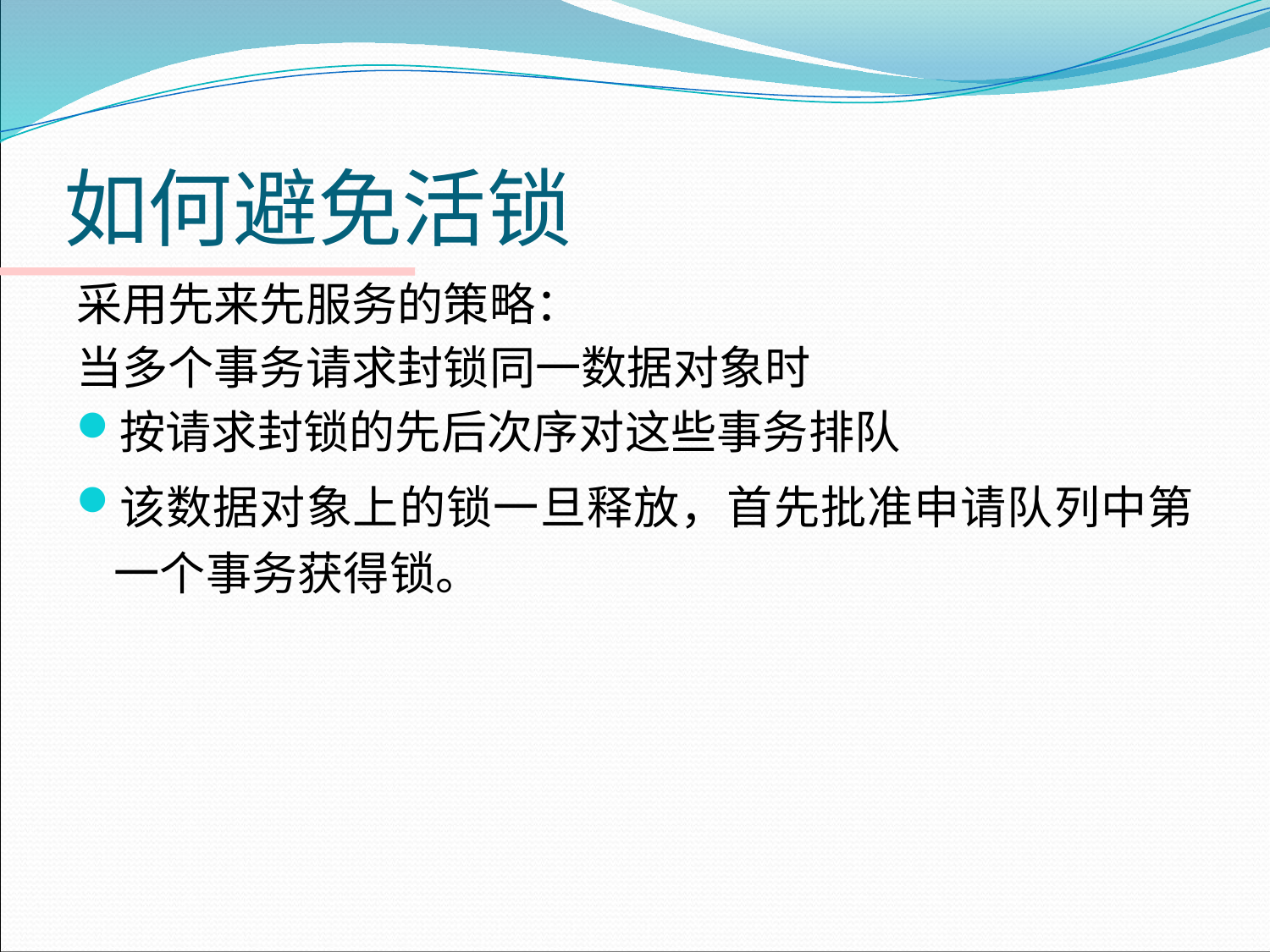

# 如何避免活锁
采用先来先服务的策略：
当多个事务请求封锁同一数据对象时
按请求封锁的先后次序对这些事务排队
该数据对象上的锁一旦释放，首先批准申请队列中第一个事务获得锁。

1020